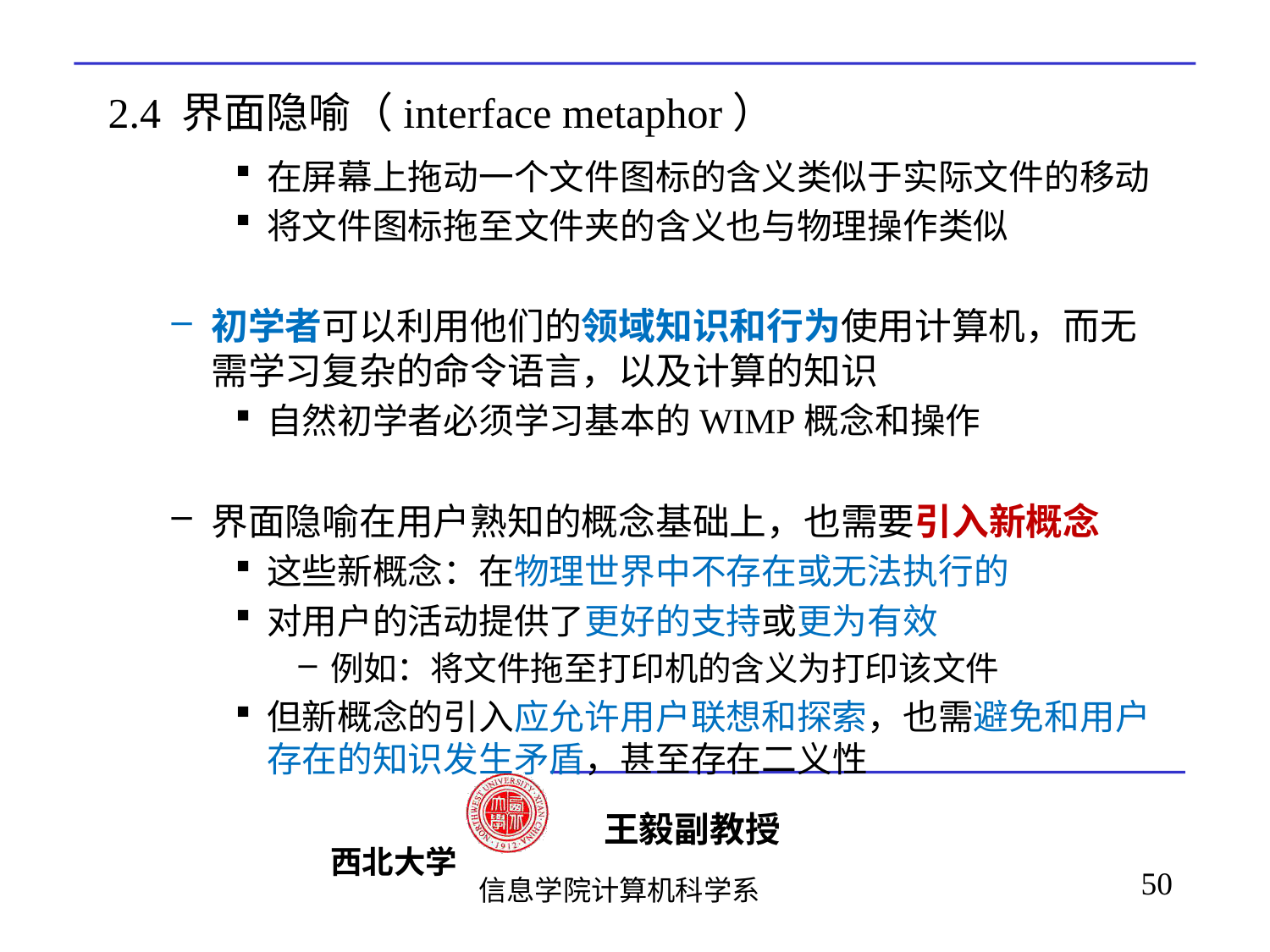

# 2.4 界面隐喻（interface metaphor）
在屏幕上拖动一个文件图标的含义类似于实际文件的移动
将文件图标拖至文件夹的含义也与物理操作类似

初学者可以利用他们的领域知识和行为使用计算机，而无需学习复杂的命令语言，以及计算的知识
自然初学者必须学习基本的WIMP概念和操作

界面隐喻在用户熟知的概念基础上，也需要引入新概念
这些新概念：在物理世界中不存在或无法执行的
对用户的活动提供了更好的支持或更为有效
例如：将文件拖至打印机的含义为打印该文件
但新概念的引入应允许用户联想和探索，也需避免和用户存在的知识发生矛盾，甚至存在二义性
50